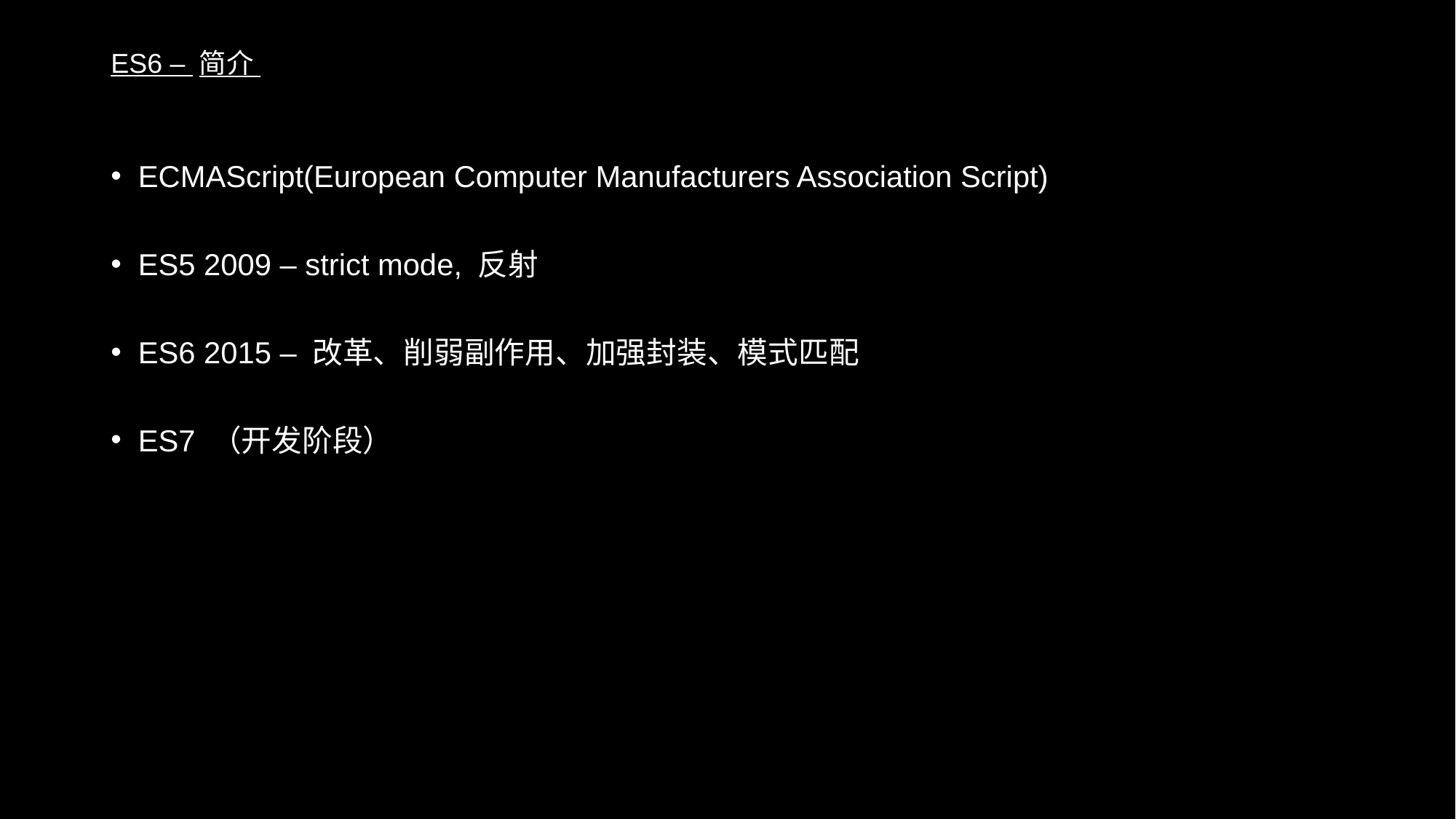

# ES6 – 简介
ECMAScript(European Computer Manufacturers Association Script)
ES5 2009 – strict mode, 反射
ES6 2015 – 改革、削弱副作用、加强封装、模式匹配
ES7 （开发阶段）